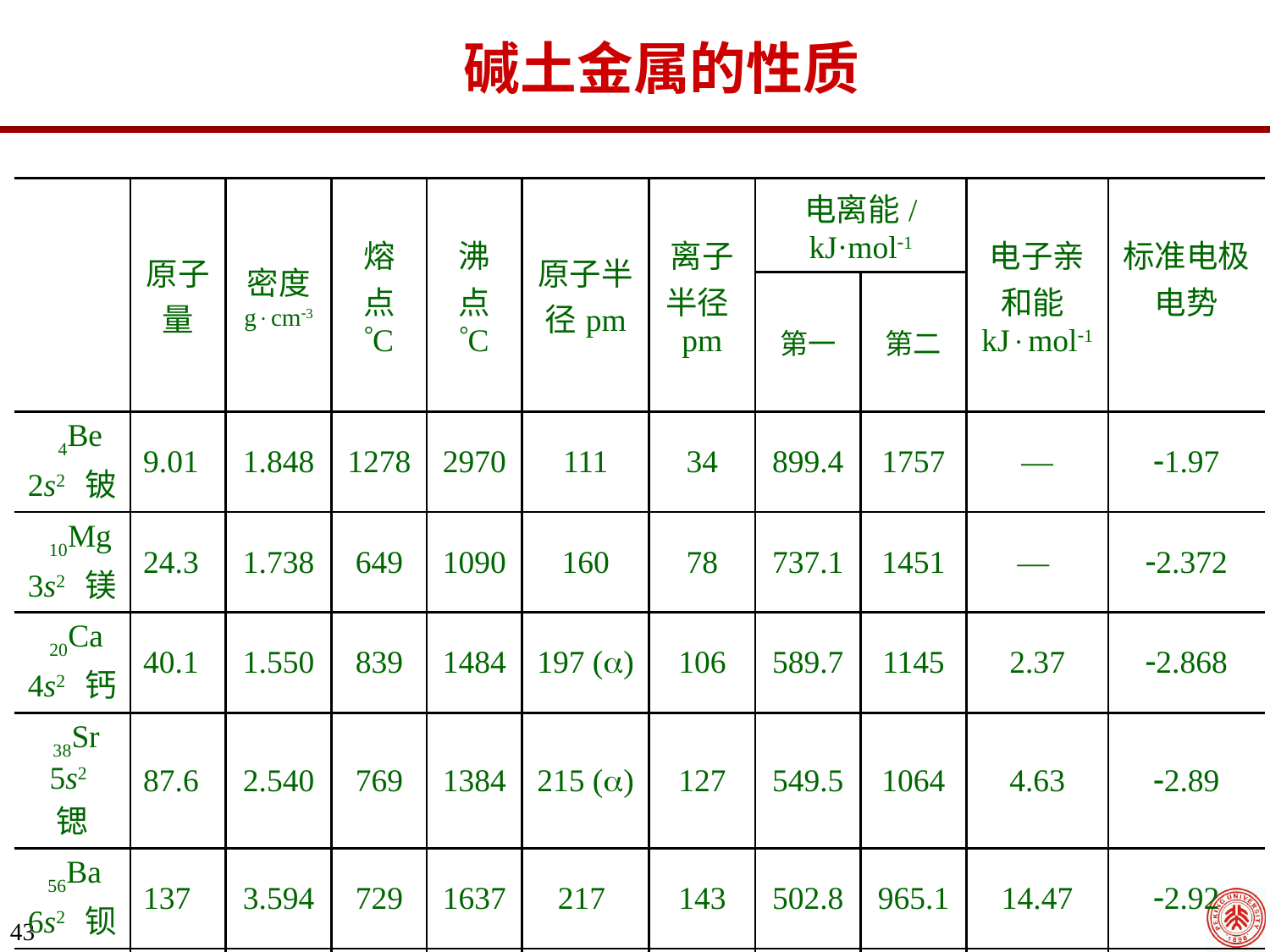

碱土金属的性质

|  | 原子量 | 密度 g⋅cm−3 | 熔 点 °C | 沸 点 °C | 原子半径pm | 离子半径pm | 电离能/ kJ·mol−1 |  | 电子亲和能kJ⋅mol−1 | 标准电极电势 |
| --- | --- | --- | --- | --- | --- | --- | --- | --- | --- | --- |
|  |  |  |  |  |  |  | 第一 | 第二 |  |  |
| 4Be 2s2 铍 | 9.01 | 1.848 | 1278 | 2970 | 111 | 34 | 899.4 | 1757 | — | −1.97 |
| 10Mg 3s2 镁 | 24.3 | 1.738 | 649 | 1090 | 160 | 78 | 737.1 | 1451 | — | −2.372 |
| 20Ca 4s2 钙 | 40.1 | 1.550 | 839 | 1484 | 197 (α) | 106 | 589.7 | 1145 | 2.37 | −2.868 |
| 38Sr 5s2 锶 | 87.6 | 2.540 | 769 | 1384 | 215 (α) | 127 | 549.5 | 1064 | 4.63 | −2.89 |
| 56Ba 6s2 钡 | 137 | 3.594 | 729 | 1637 | 217 | 143 | 502.8 | 965.1 | 14.47 | −2.92 |
| 88Ra 7s2 镭 | 226 | ~5.0 | 700 | 1140 | 220 | 152 | 509.3 | 979.0 | — | −2.916 |
43